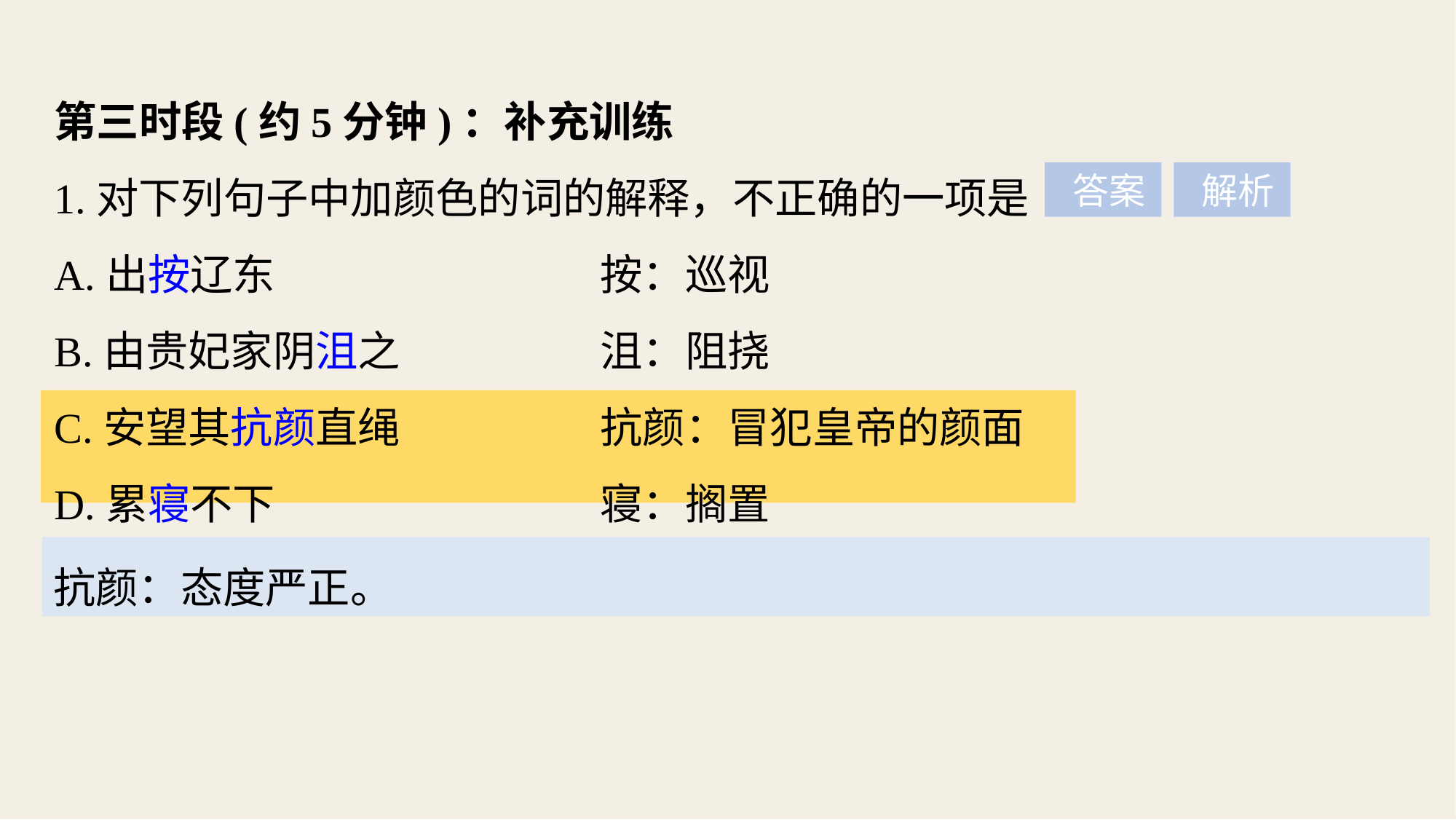

第三时段(约5分钟)：补充训练
1.对下列句子中加颜色的词的解释，不正确的一项是
A.出按辽东			按：巡视
B.由贵妃家阴沮之		沮：阻挠
C.安望其抗颜直绳		抗颜：冒犯皇帝的颜面
D.累寝不下			寝：搁置
 答案
 解析

抗颜：态度严正。